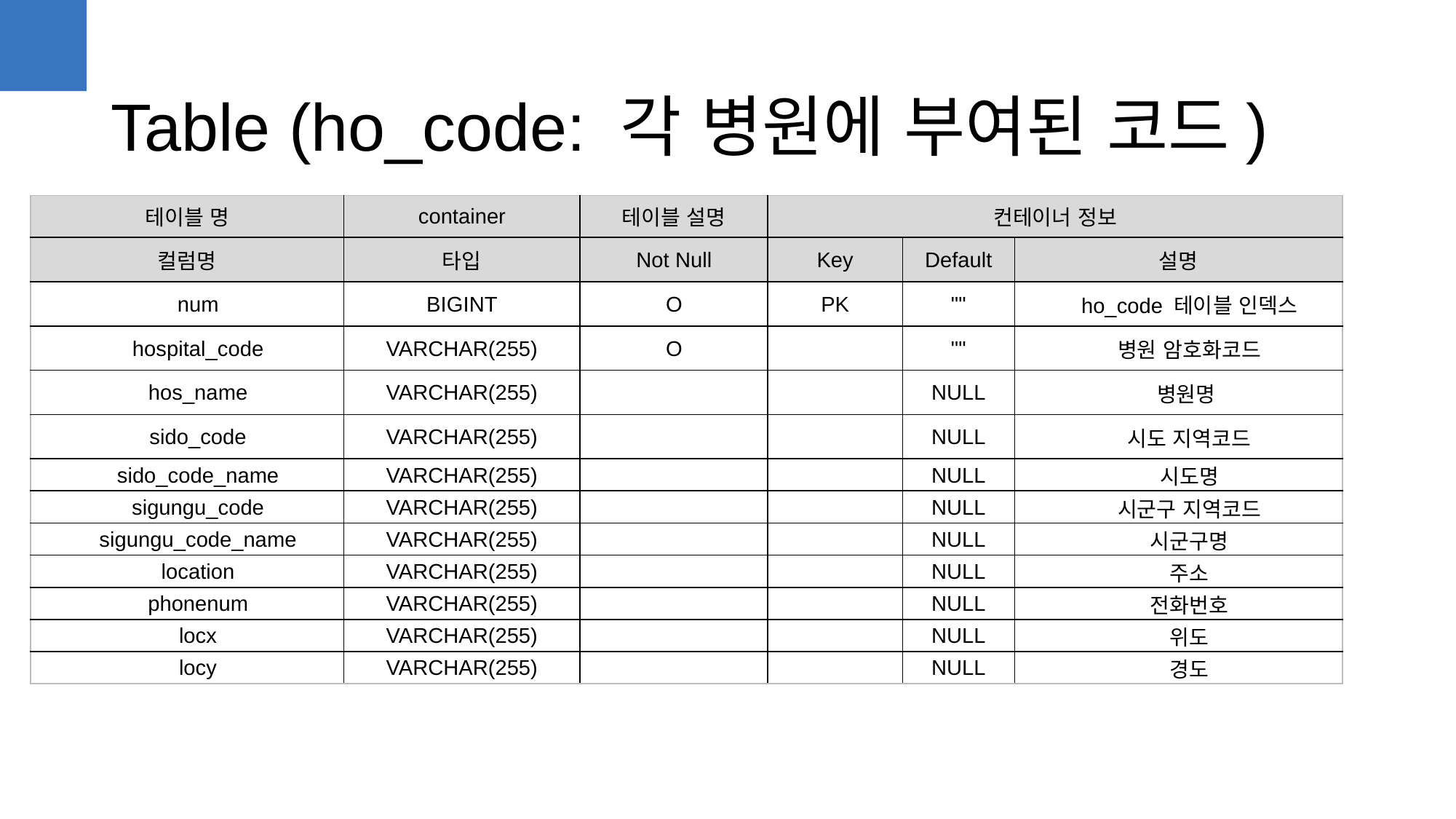

Table (ho_code: 각 병원에 부여된 코드)
| 테이블 명 | container | 테이블 설명 | 컨테이너 정보 |  |  |
| --- | --- | --- | --- | --- | --- |
| 컬럼명 | 타입 | Not Null | Key | Default | 설명 |
| num | BIGINT | O | PK | "" | ho\_code 테이블 인덱스 |
| hospital\_code | VARCHAR(255) | O |  | "" | 병원 암호화코드 |
| hos\_name | VARCHAR(255) |  |  | NULL | 병원명 |
| sido\_code | VARCHAR(255) |  |  | NULL | 시도 지역코드 |
| sido\_code\_name | VARCHAR(255) |  |  | NULL | 시도명 |
| sigungu\_code | VARCHAR(255) |  |  | NULL | 시군구 지역코드 |
| sigungu\_code\_name | VARCHAR(255) |  |  | NULL | 시군구명 |
| location | VARCHAR(255) |  |  | NULL | 주소 |
| phonenum | VARCHAR(255) |  |  | NULL | 전화번호 |
| locx | VARCHAR(255) |  |  | NULL | 위도 |
| locy | VARCHAR(255) |  |  | NULL | 경도 |